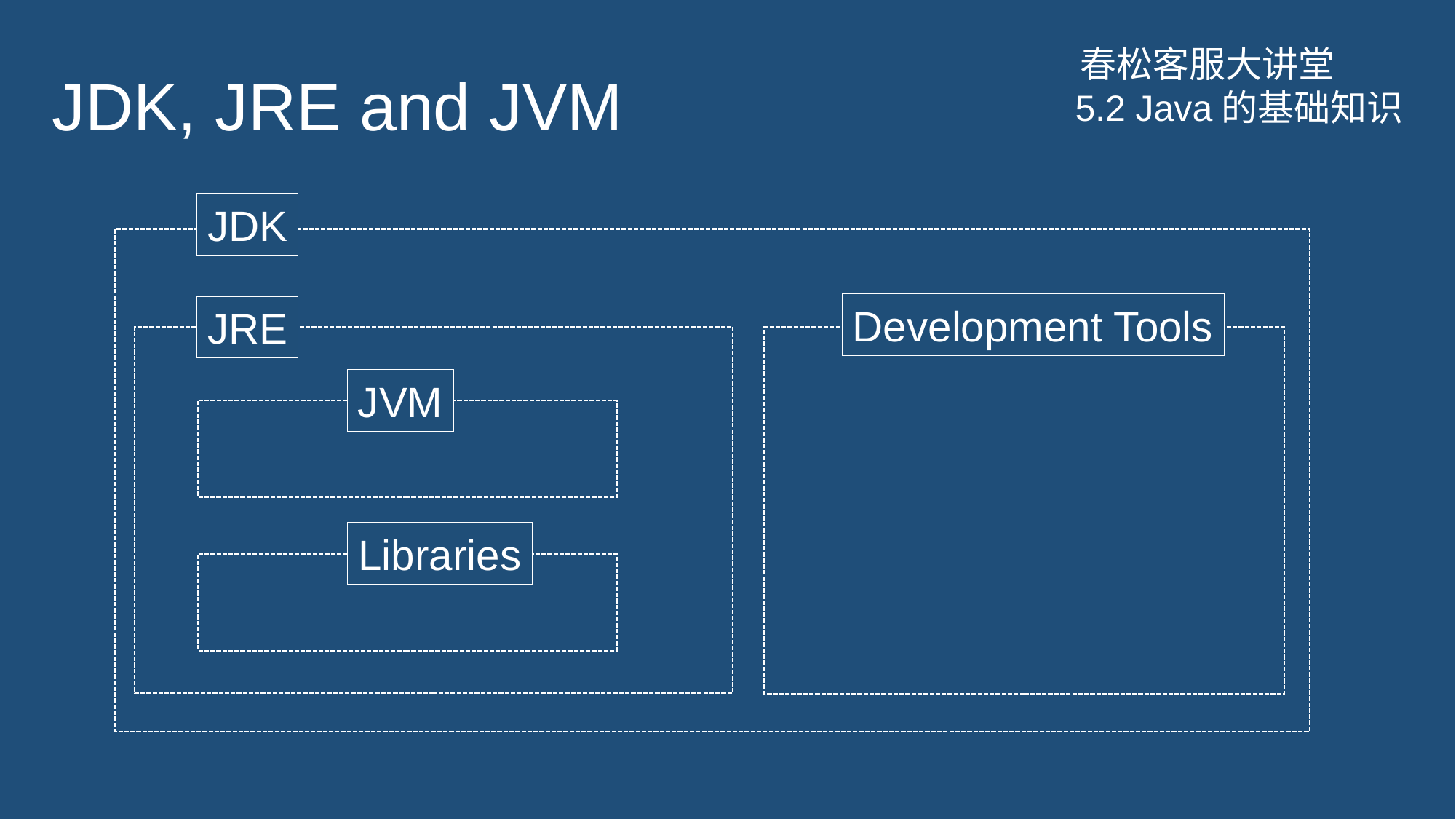

# JDK, JRE and JVM
春松客服大讲堂
5.2 Java的基础知识
JDK

Development Tools
JRE

JVM

Libraries